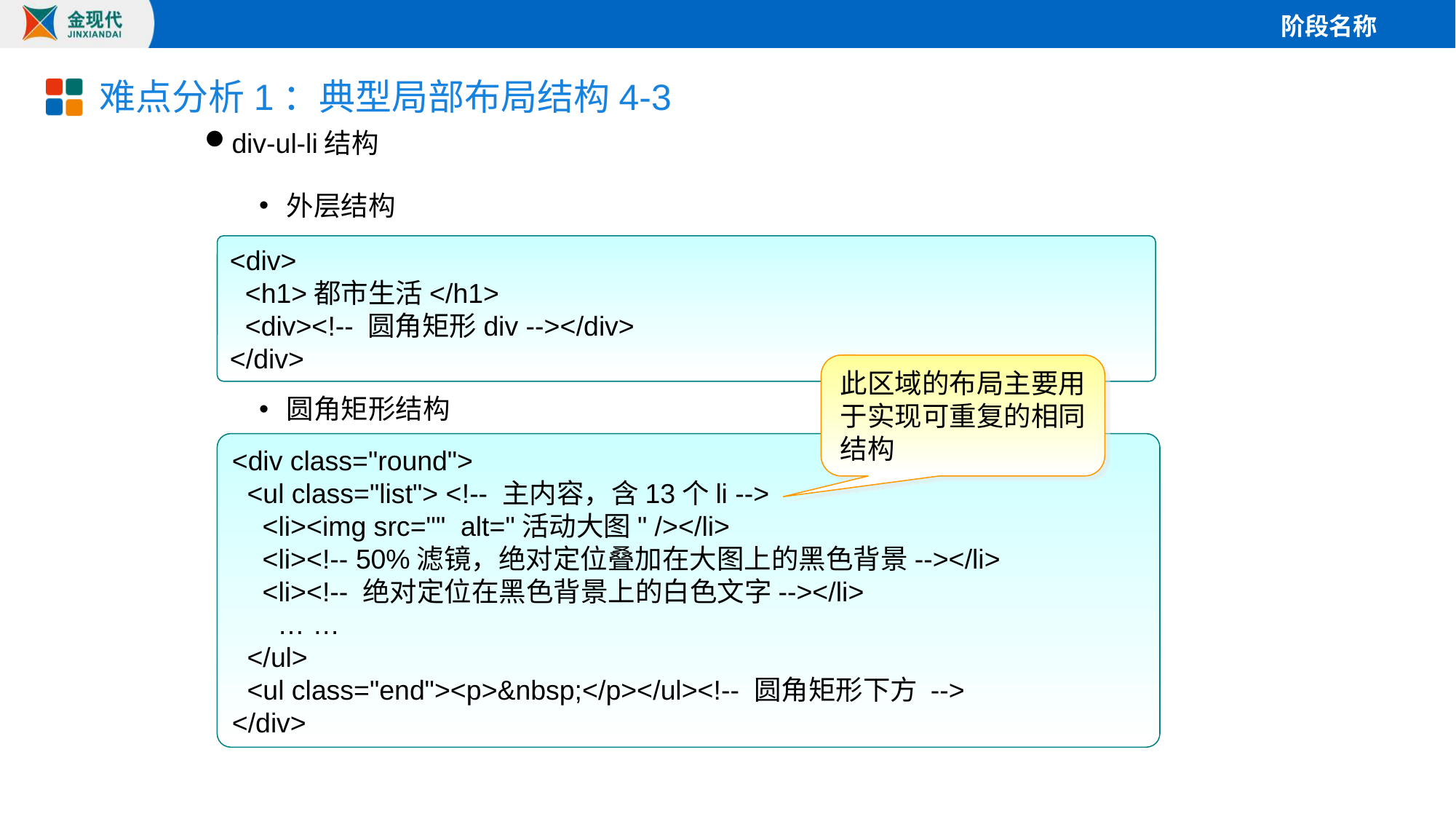

# 难点分析1：典型局部布局结构4-3
div-ul-li结构
外层结构

圆角矩形结构

<div>
  <h1>都市生活</h1>
  <div><!-- 圆角矩形div --></div>
</div>
此区域的布局主要用于实现可重复的相同结构
<div class="round">
  <ul class="list"> <!-- 主内容，含13个li -->
    <li><img src=""  alt="活动大图" /></li>
    <li><!-- 50%滤镜，绝对定位叠加在大图上的黑色背景--></li>
    <li><!-- 绝对定位在黑色背景上的白色文字--></li>
      … …
  </ul>
  <ul class="end"><p>&nbsp;</p></ul><!-- 圆角矩形下方 -->
</div>